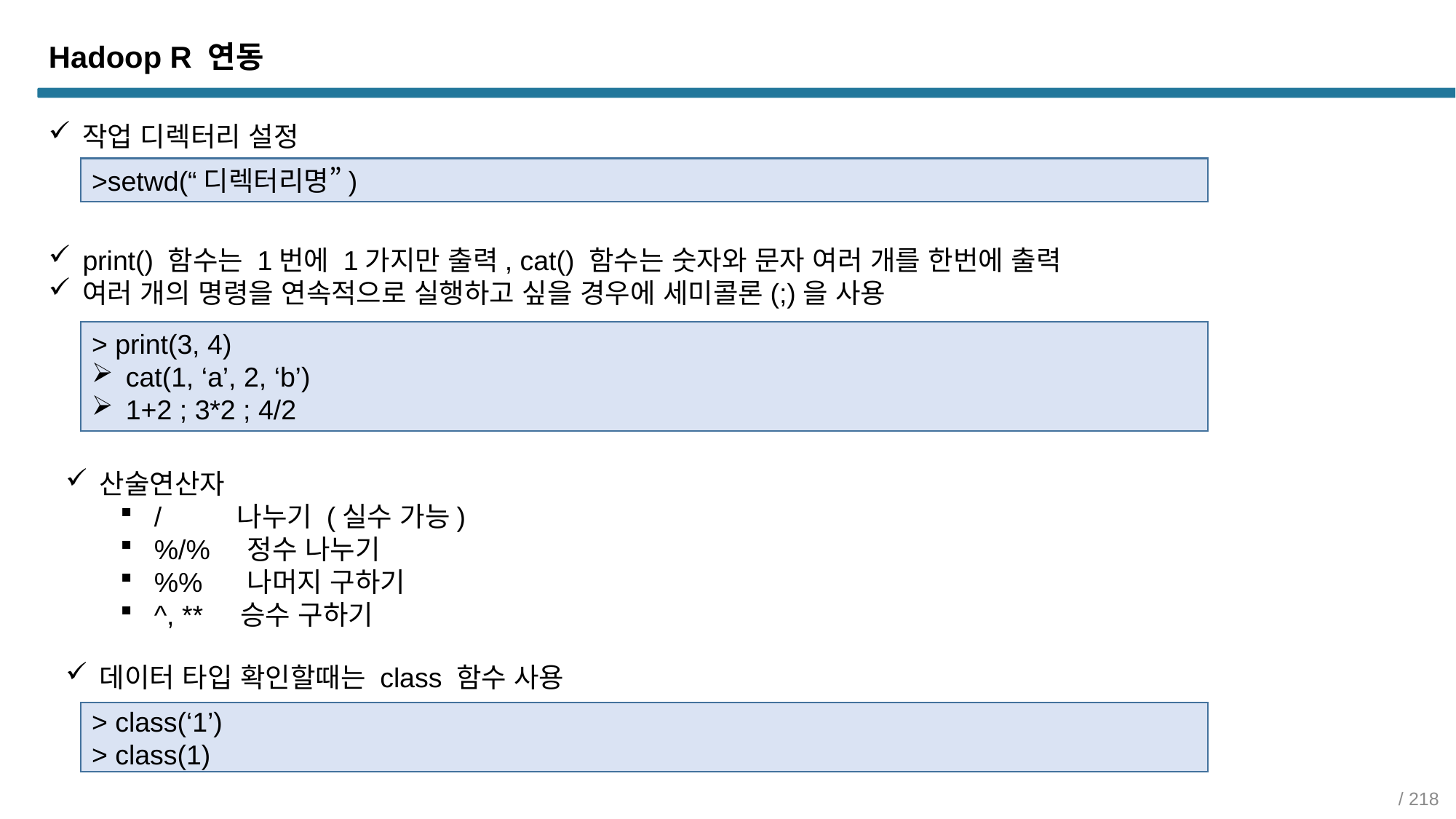

Hadoop R 연동
작업 디렉터리 설정
>setwd(“디렉터리명”)
print() 함수는 1번에 1가지만 출력, cat() 함수는 숫자와 문자 여러 개를 한번에 출력
여러 개의 명령을 연속적으로 실행하고 싶을 경우에 세미콜론(;)을 사용
> print(3, 4)
cat(1, ‘a’, 2, ‘b’)
1+2 ; 3*2 ; 4/2
산술연산자
/         나누기 (실수 가능)
%/%    정수 나누기
%%     나머지 구하기
^, **    승수 구하기
데이터 타입 확인할때는 class 함수 사용
> class(‘1’)
> class(1)
/ 218